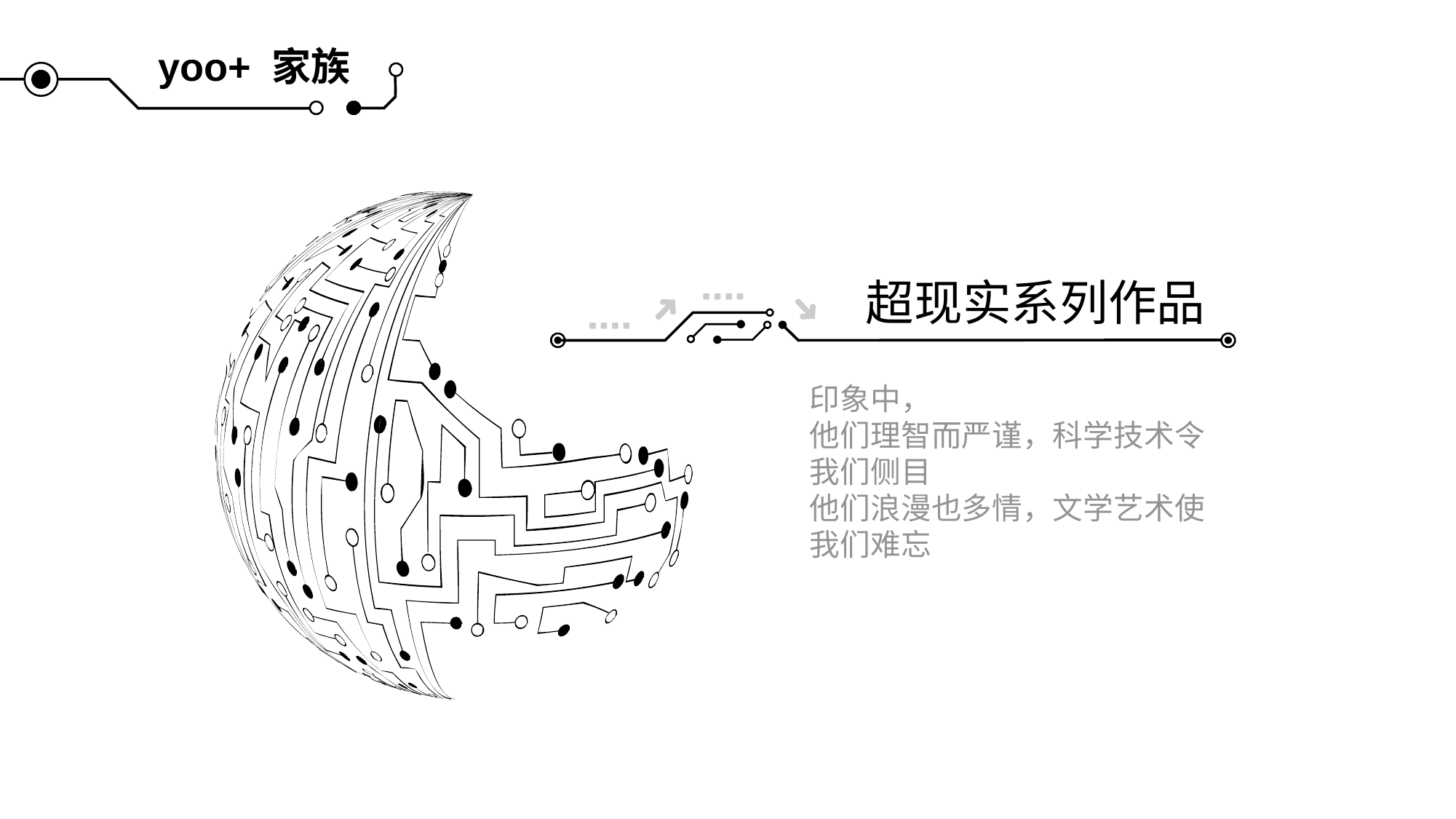

yoo+ 家族

超现实系列作品

印象中，
他们理智而严谨，科学技术令我们侧目
他们浪漫也多情，文学艺术使我们难忘